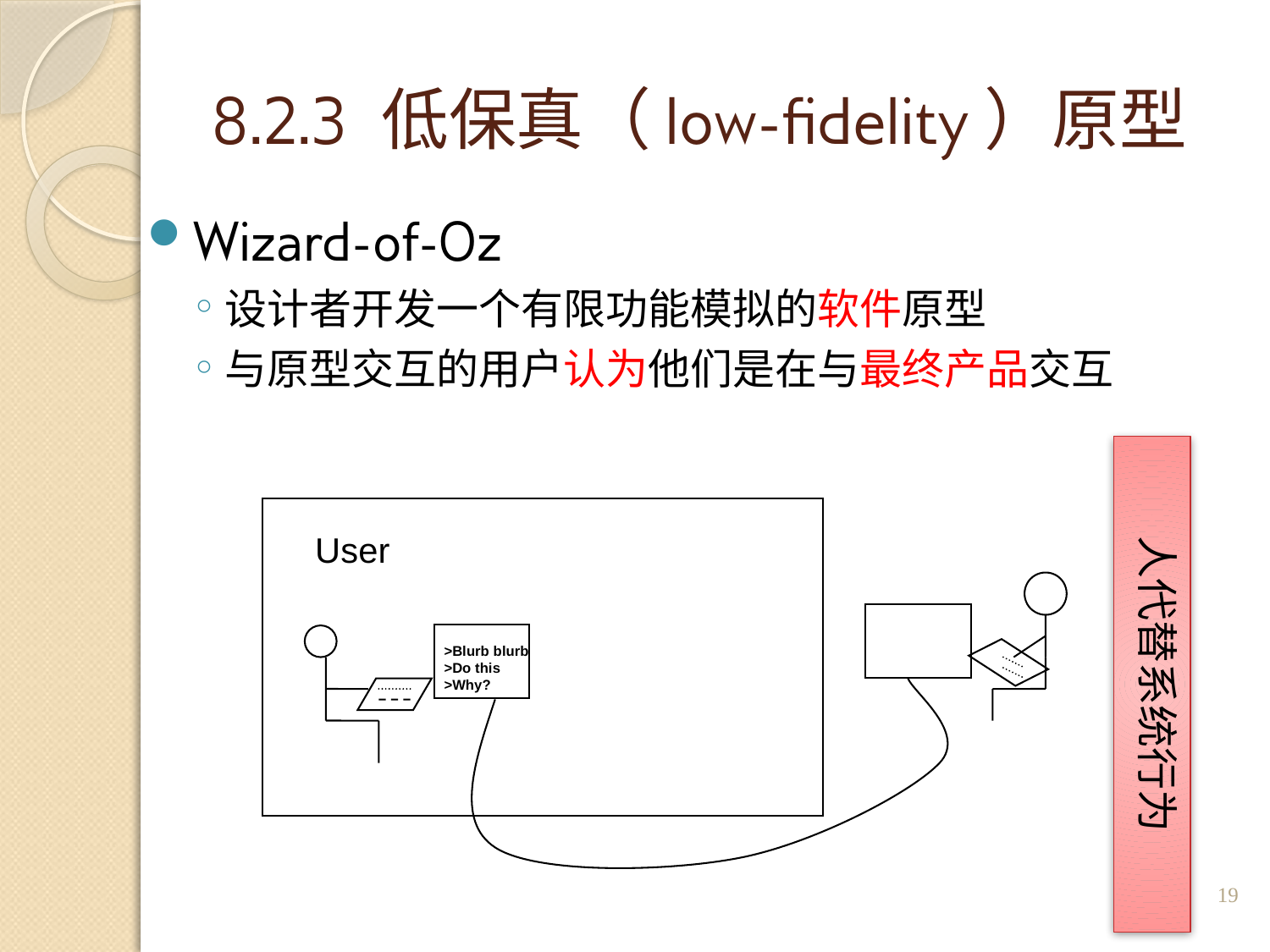

# 8.2.3 低保真（low-fidelity）原型
Wizard-of-Oz
设计者开发一个有限功能模拟的软件原型
与原型交互的用户认为他们是在与最终产品交互

人代替系统行为

User

>Blurb blurb
>Do this
>Why?

19